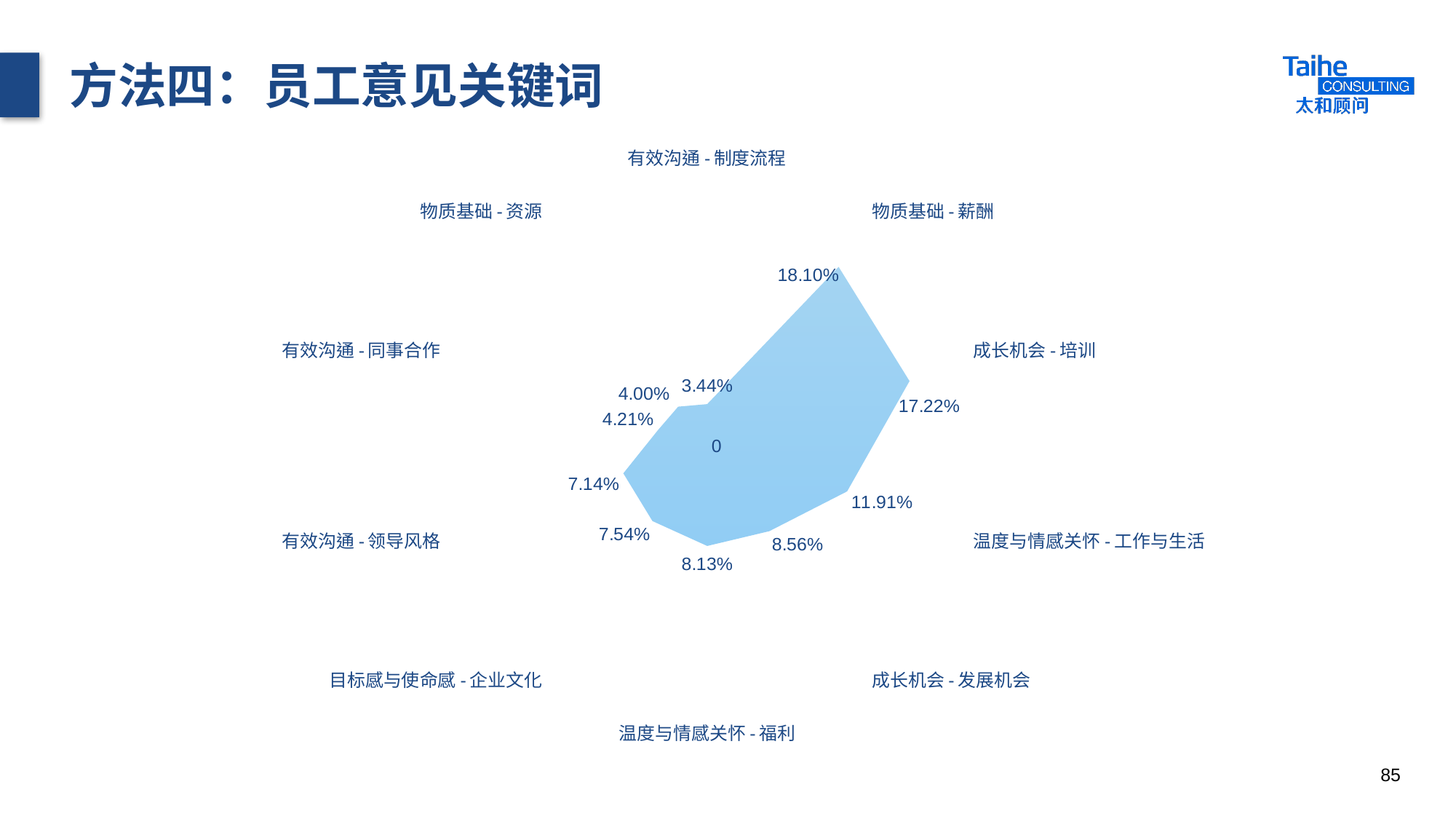

# 方法四：员工意见关键词

### Chart

| Category | 贵司 |
|---|---|
| 有效沟通-制度流程 | 0.0344 |
| 物质基础-资源 | 0.04 |
| 有效沟通-同事合作 | 0.0421 |
| 有效沟通-领导风格 | 0.0714 |
| 目标感与使命感-企业文化 | 0.0754 |
| 温度与情感关怀-福利 | 0.0813 |
| 成长机会-发展机会 | 0.0856 |
| 温度与情感关怀-工作与生活 | 0.1191 |
| 成长机会-培训 | 0.1722 |
| 物质基础-薪酬 | 0.181 |
85